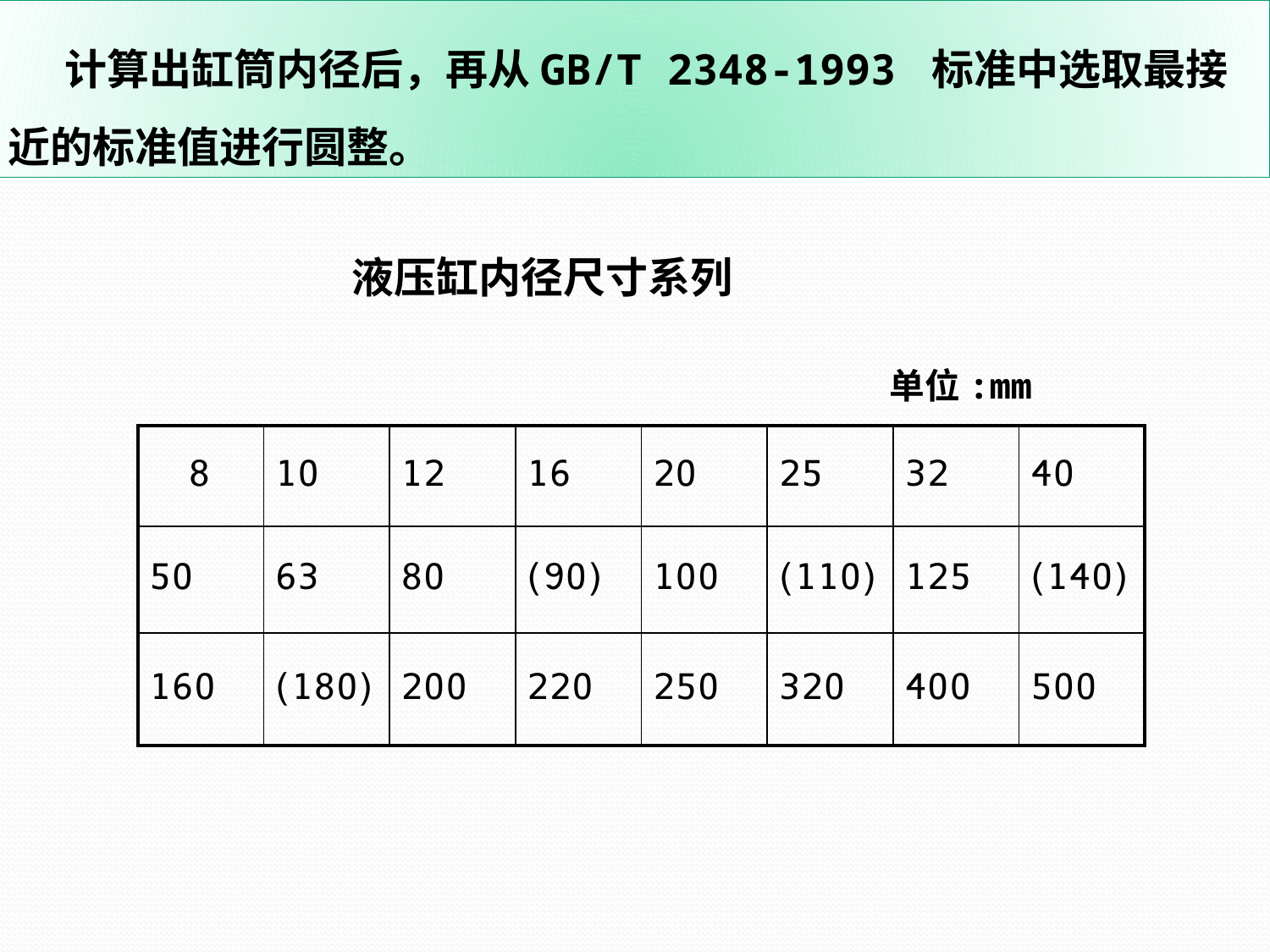

计算出缸筒内径后，再从GB/T 2348-1993 标准中选取最接近的标准值进行圆整。
液压缸内径尺寸系列
单位:mm
| 8 | 10 | 12 | 16 | 20 | 25 | 32 | 40 |
| --- | --- | --- | --- | --- | --- | --- | --- |
| 50 | 63 | 80 | (90) | 100 | (110) | 125 | (140) |
| 160 | (180) | 200 | 220 | 250 | 320 | 400 | 500 |